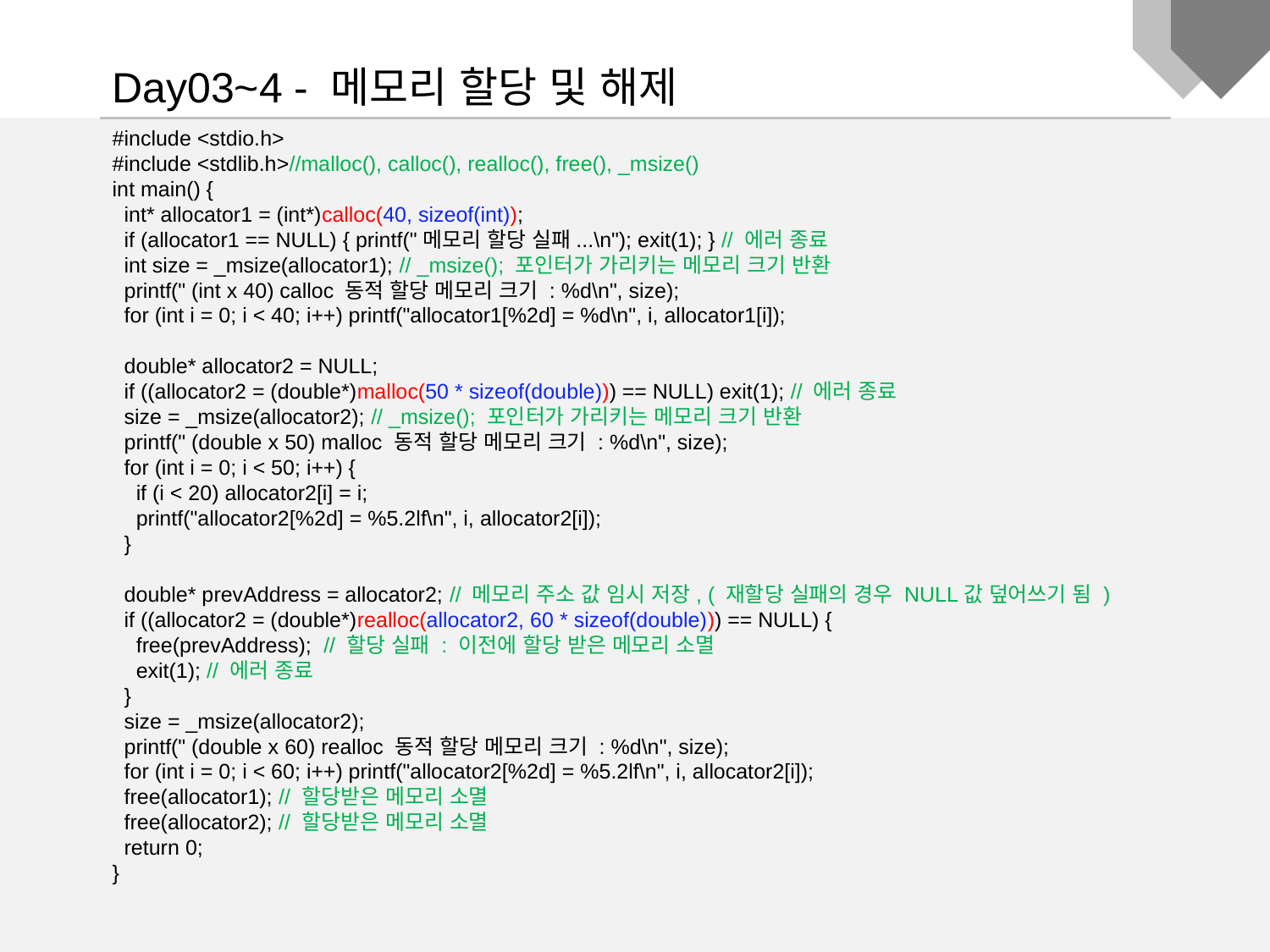

Day03~4 - 메모리 할당 및 해제
#include <stdio.h>
#include <stdlib.h>//malloc(), calloc(), realloc(), free(), _msize()
int main() {
  int* allocator1 = (int*)calloc(40, sizeof(int));
  if (allocator1 == NULL) { printf("메모리 할당 실패...\n"); exit(1); } // 에러 종료
  int size = _msize(allocator1); // _msize(); 포인터가 가리키는 메모리 크기 반환
  printf(" (int x 40) calloc 동적 할당 메모리 크기 : %d\n", size);
  for (int i = 0; i < 40; i++) printf("allocator1[%2d] = %d\n", i, allocator1[i]);

  double* allocator2 = NULL;
  if ((allocator2 = (double*)malloc(50 * sizeof(double))) == NULL) exit(1); // 에러 종료
  size = _msize(allocator2); // _msize(); 포인터가 가리키는 메모리 크기 반환
  printf(" (double x 50) malloc 동적 할당 메모리 크기 : %d\n", size);
  for (int i = 0; i < 50; i++) {
    if (i < 20) allocator2[i] = i;
    printf("allocator2[%2d] = %5.2lf\n", i, allocator2[i]);
  }

  double* prevAddress = allocator2; // 메모리 주소 값 임시 저장, ( 재할당 실패의 경우 NULL값 덮어쓰기 됨 )
  if ((allocator2 = (double*)realloc(allocator2, 60 * sizeof(double))) == NULL) {
    free(prevAddress);  // 할당 실패 : 이전에 할당 받은 메모리 소멸
    exit(1); // 에러 종료
  }
  size = _msize(allocator2);
  printf(" (double x 60) realloc 동적 할당 메모리 크기 : %d\n", size);
  for (int i = 0; i < 60; i++) printf("allocator2[%2d] = %5.2lf\n", i, allocator2[i]);
  free(allocator1); // 할당받은 메모리 소멸
  free(allocator2); // 할당받은 메모리 소멸
  return 0;
}